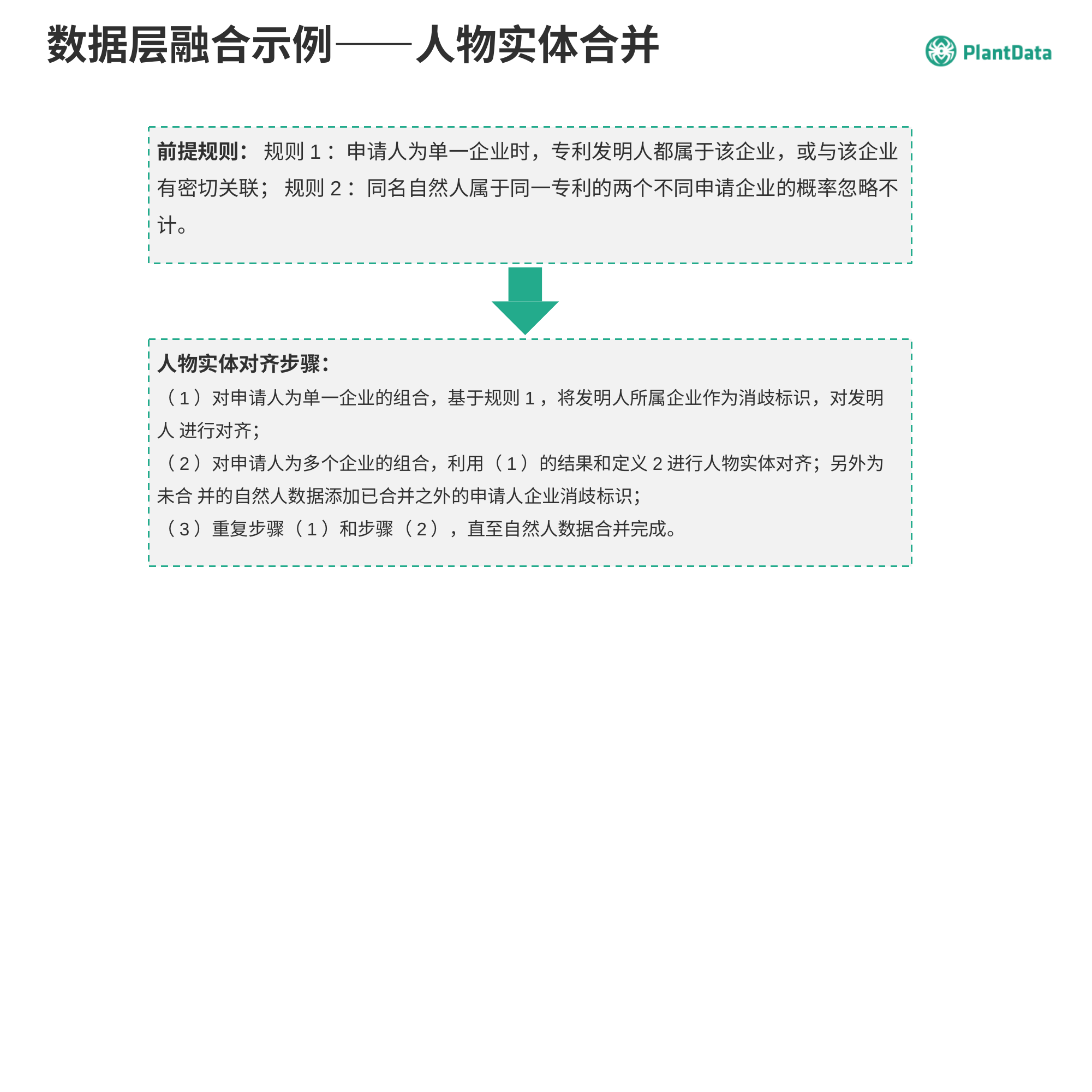

# 数据层融合示例——人物实体合并
前提规则： 规则1：申请人为单一企业时，专利发明人都属于该企业，或与该企业有密切关联； 规则2：同名自然人属于同一专利的两个不同申请企业的概率忽略不计。

人物实体对齐步骤：
（1）对申请人为单一企业的组合，基于规则1，将发明人所属企业作为消歧标识，对发明人 进行对齐；
（2）对申请人为多个企业的组合，利用（1）的结果和定义2进行人物实体对齐；另外为未合 并的自然人数据添加已合并之外的申请人企业消歧标识；

（3）重复步骤（1）和步骤（2），直至自然人数据合并完成。